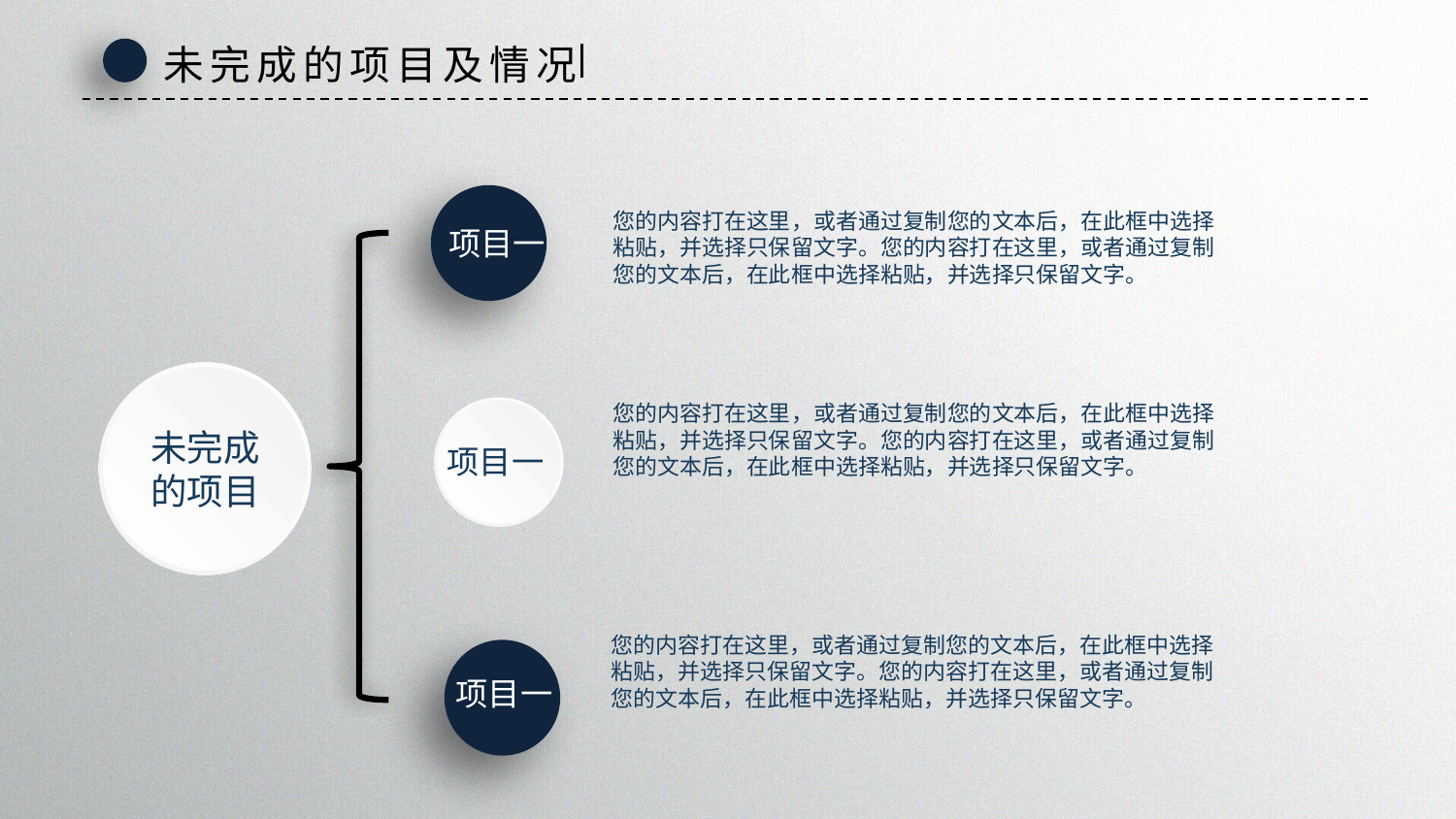

未完成的项目及情况

您的内容打在这里，或者通过复制您的文本后，在此框中选择粘贴，并选择只保留文字。您的内容打在这里，或者通过复制您的文本后，在此框中选择粘贴，并选择只保留文字。

项目一

未完成的项目
您的内容打在这里，或者通过复制您的文本后，在此框中选择粘贴，并选择只保留文字。您的内容打在这里，或者通过复制您的文本后，在此框中选择粘贴，并选择只保留文字。

项目一
您的内容打在这里，或者通过复制您的文本后，在此框中选择粘贴，并选择只保留文字。您的内容打在这里，或者通过复制您的文本后，在此框中选择粘贴，并选择只保留文字。

项目一